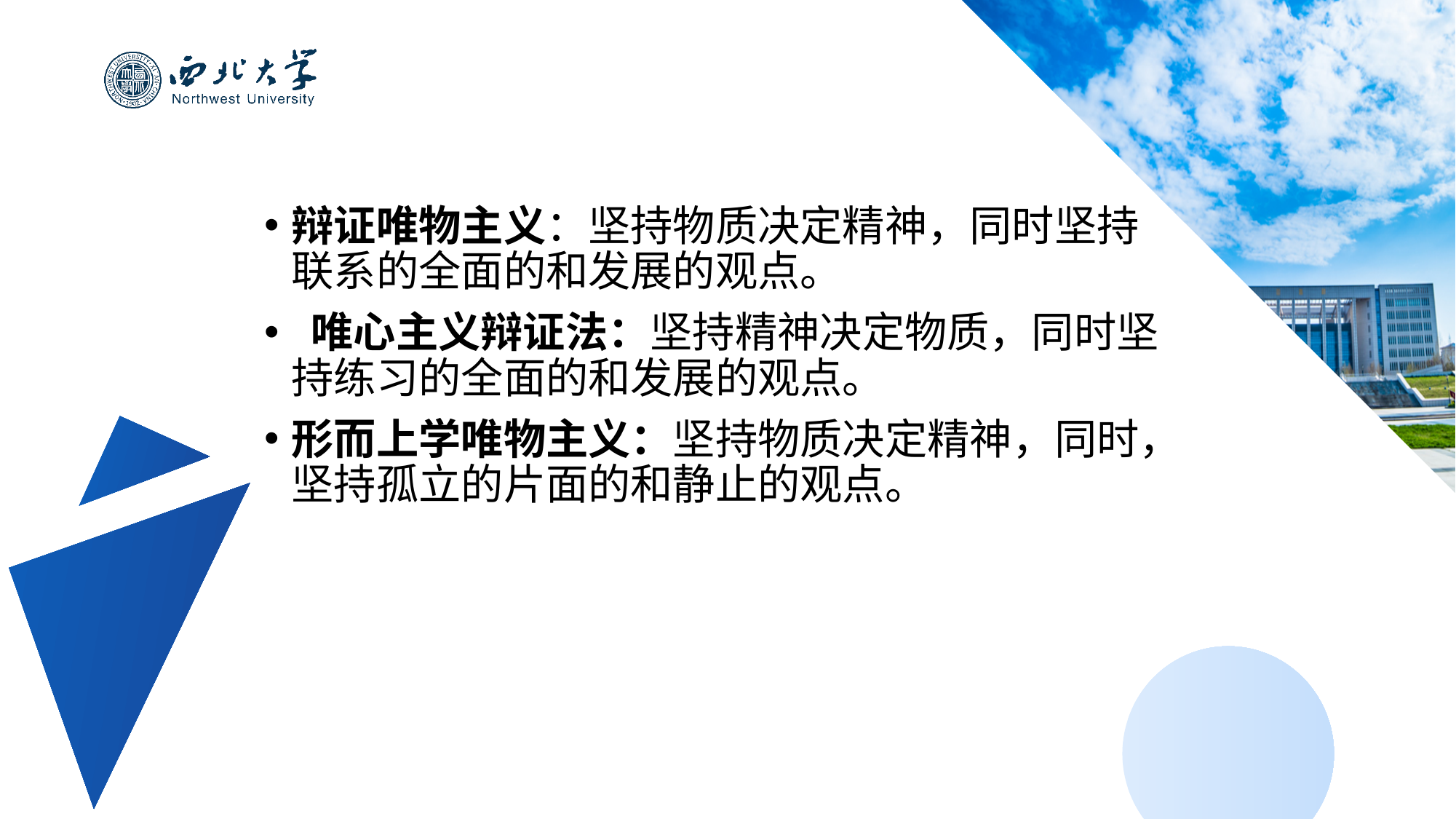

辩证唯物主义：坚持物质决定精神，同时坚持联系的全面的和发展的观点。
 唯心主义辩证法：坚持精神决定物质，同时坚持练习的全面的和发展的观点。
形而上学唯物主义：坚持物质决定精神，同时，坚持孤立的片面的和静止的观点。